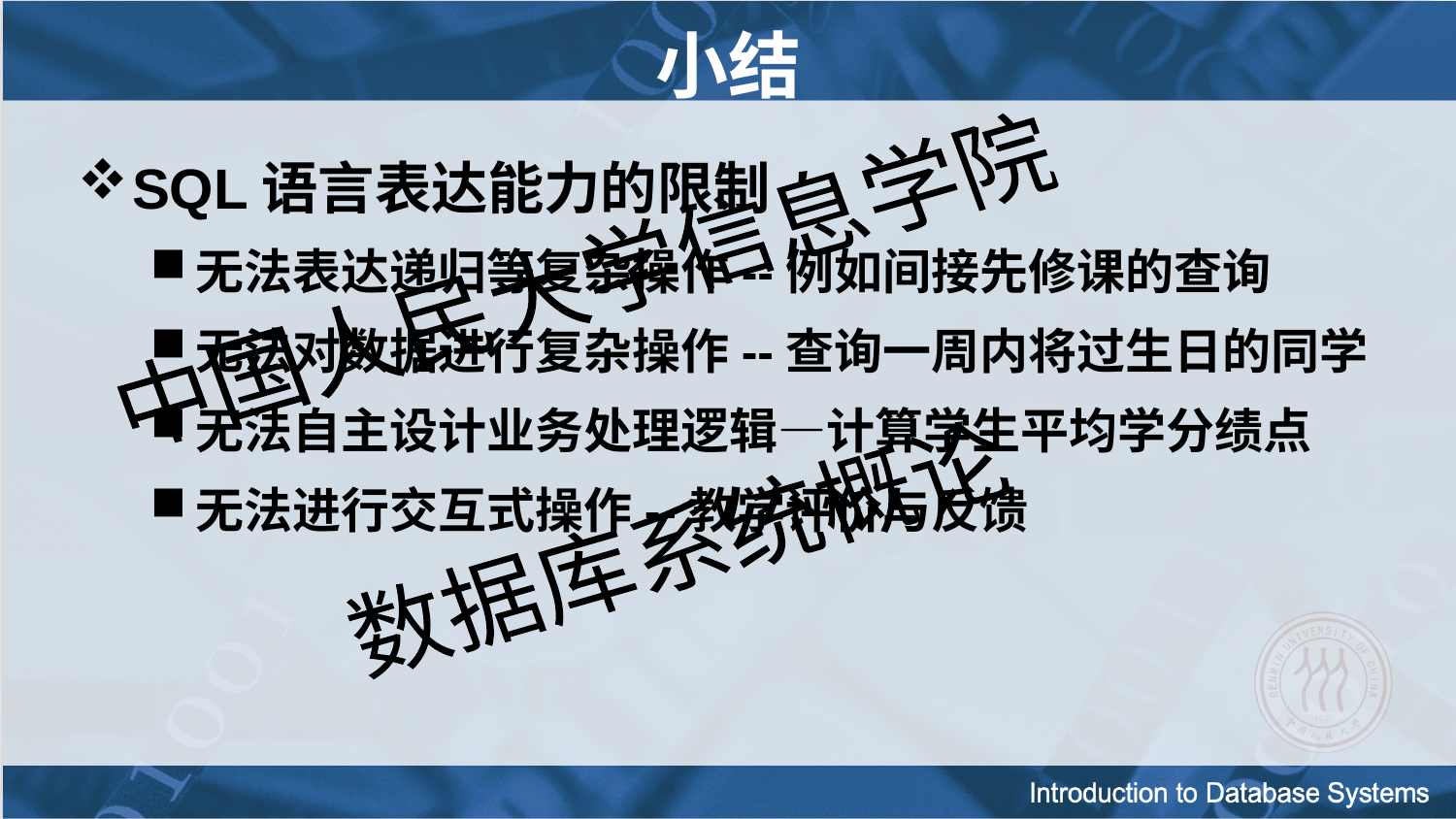

小结
SQL语言表达能力的限制
无法表达递归等复杂操作--例如间接先修课的查询
无法对数据进行复杂操作--查询一周内将过生日的同学
无法自主设计业务处理逻辑—计算学生平均学分绩点
无法进行交互式操作--教学评价与反馈